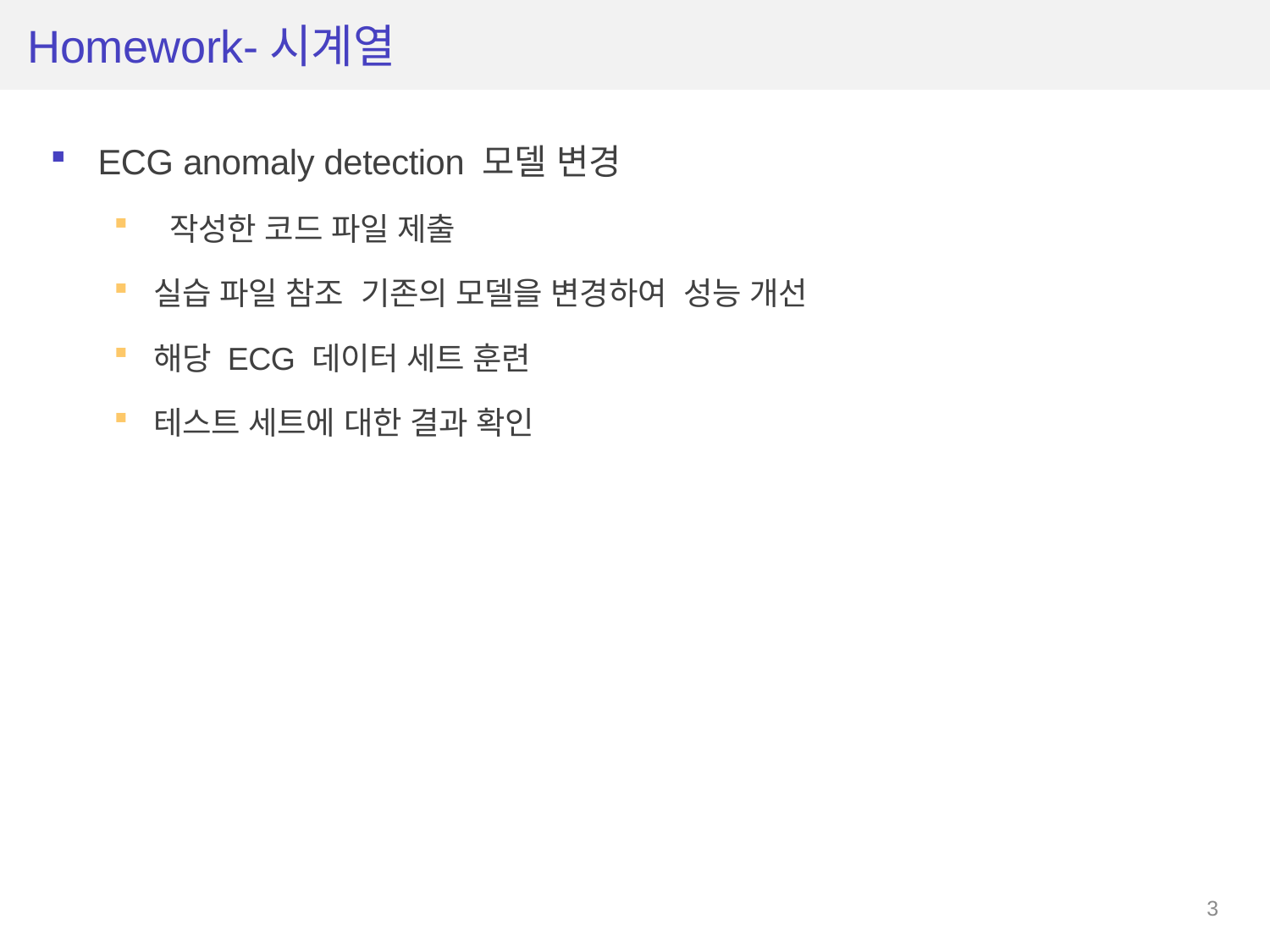

# Homework-시계열
ECG anomaly detection 모델 변경
 작성한 코드 파일 제출
실습 파일 참조  기존의 모델을 변경하여  성능 개선
해당 ECG 데이터 세트 훈련
테스트 세트에 대한 결과 확인
3